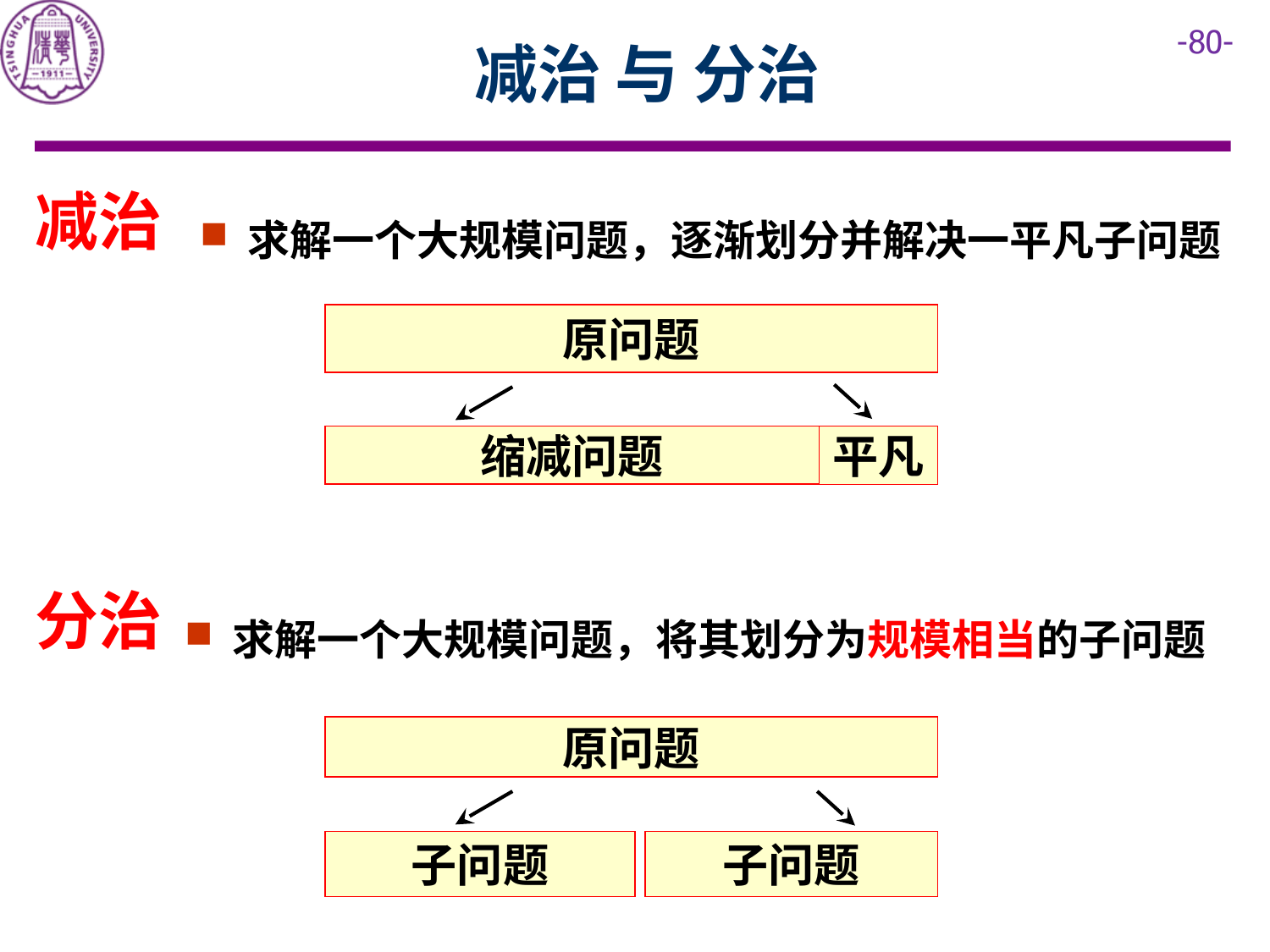

# 减治 与 分治
减治
求解一个大规模问题，逐渐划分并解决一平凡子问题
原问题
缩减问题
平凡
分治
求解一个大规模问题，将其划分为规模相当的子问题
原问题
子问题
子问题